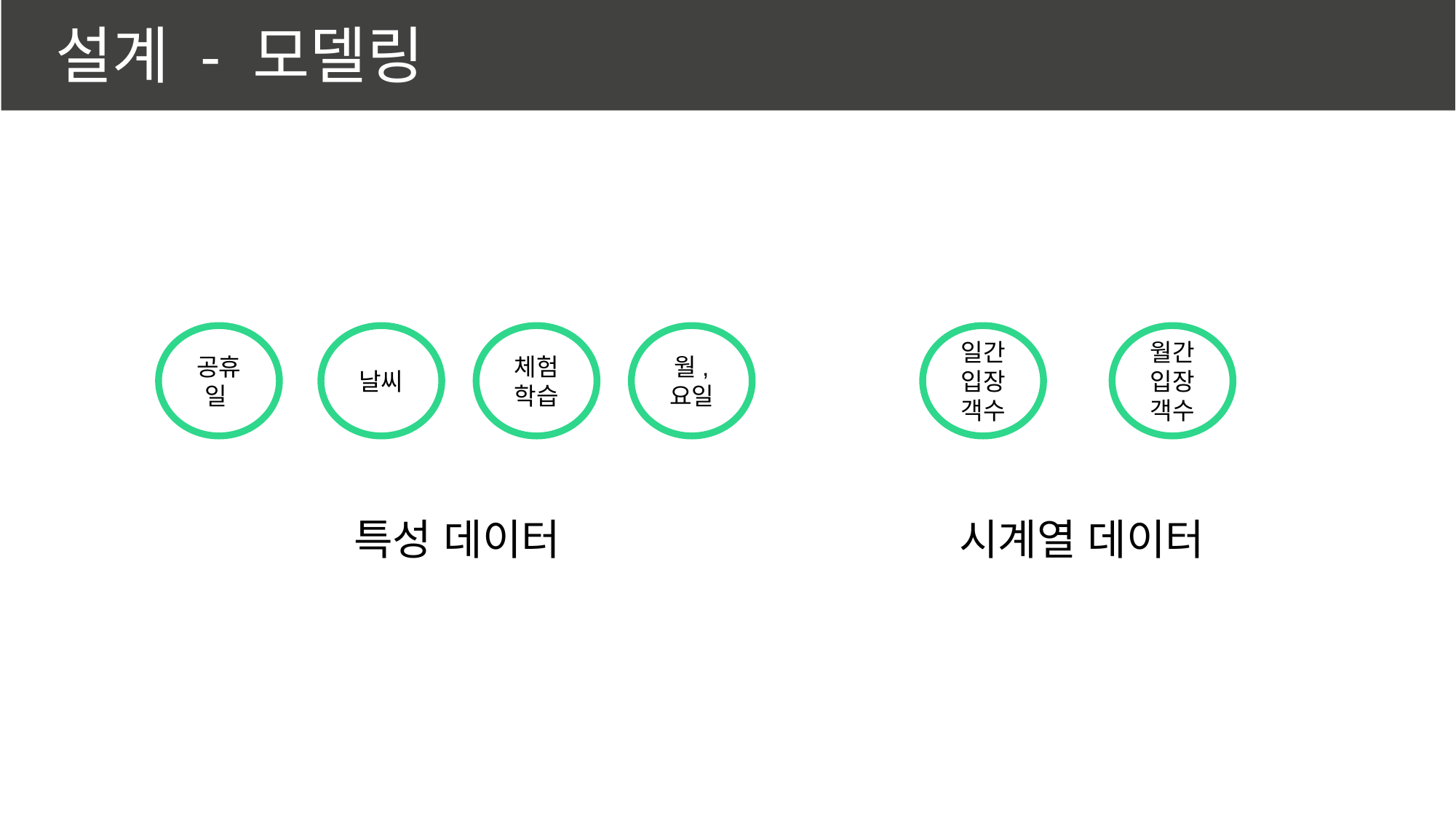

설계 - 모델링
일간
입장객수
월간
입장객수
공휴일
날씨
체험
학습
월,
요일
특성 데이터
시계열 데이터